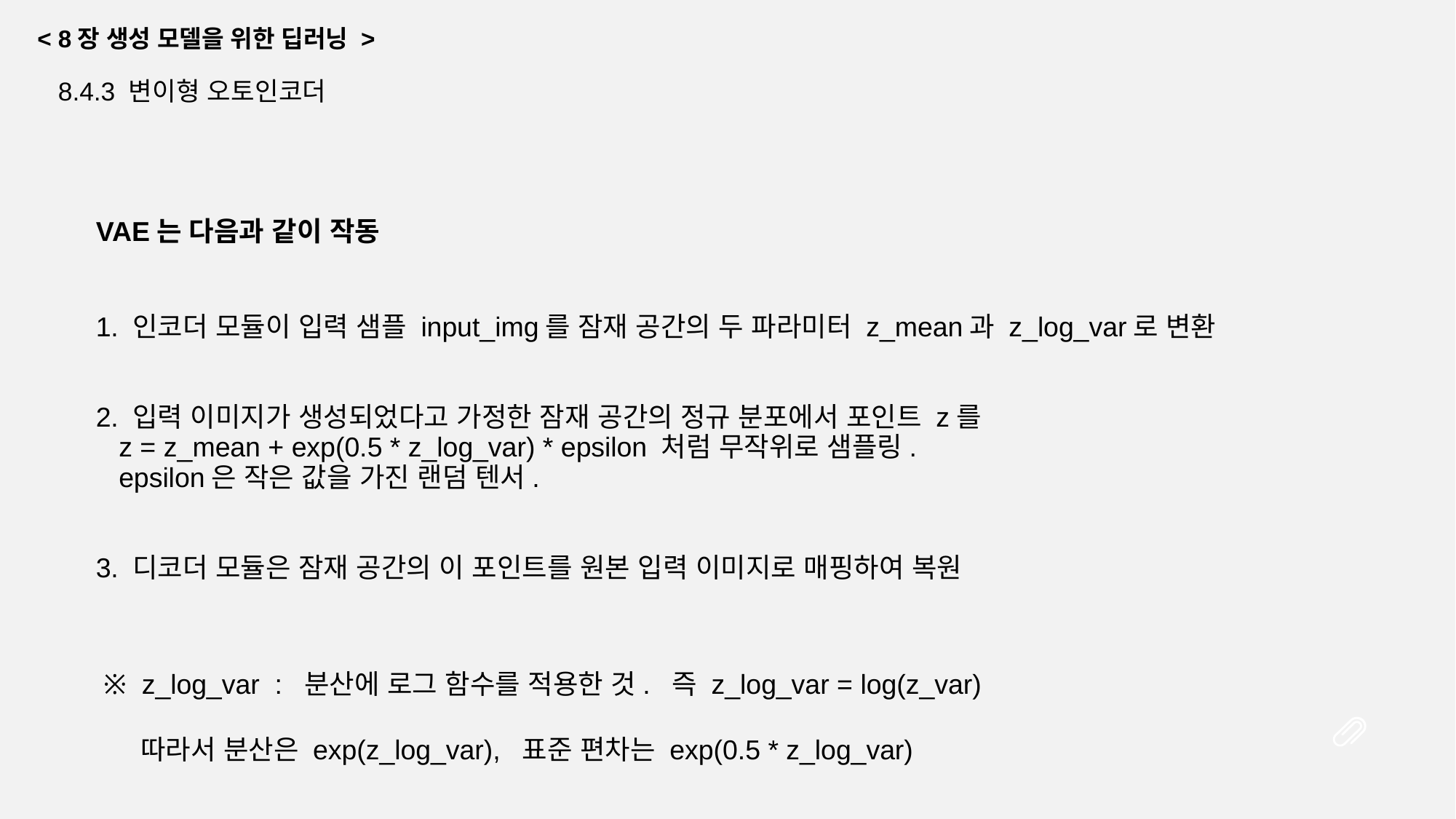

< 8장 생성 모델을 위한 딥러닝 >
8.4.3 변이형 오토인코더
VAE는 다음과 같이 작동

1. 인코더 모듈이 입력 샘플 input_img를 잠재 공간의 두 파라미터 z_mean과 z_log_var로 변환

2. 입력 이미지가 생성되었다고 가정한 잠재 공간의 정규 분포에서 포인트 z를
   z = z_mean + exp(0.5 * z_log_var) * epsilon 처럼 무작위로 샘플링.
   epsilon은 작은 값을 가진 랜덤 텐서.

3. 디코더 모듈은 잠재 공간의 이 포인트를 원본 입력 이미지로 매핑하여 복원

※  z_log_var  :  분산에 로그 함수를 적용한 것.  즉 z_log_var = log(z_var)

    따라서 분산은 exp(z_log_var),  표준 편차는 exp(0.5 * z_log_var)